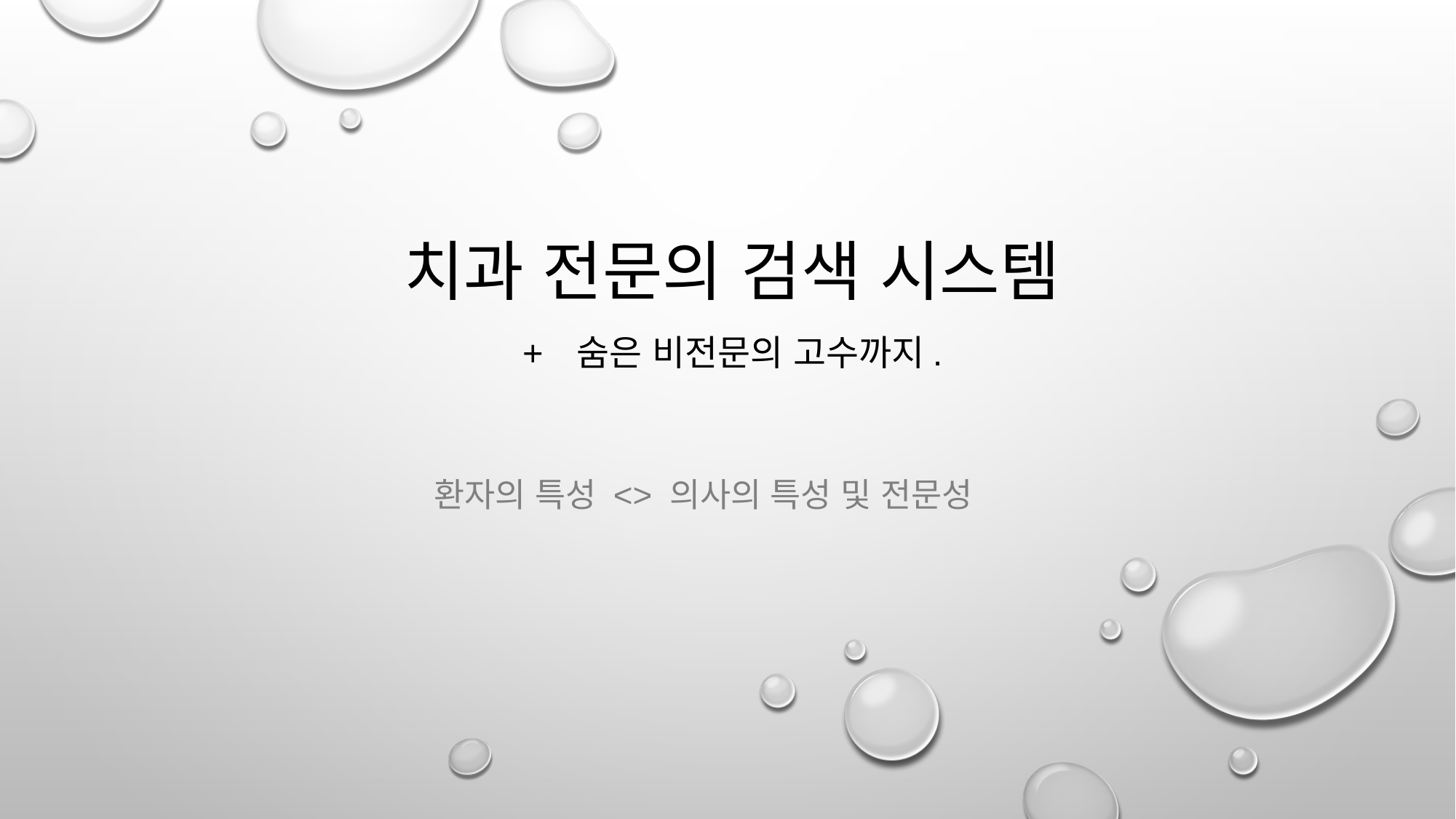

# 치과 전문의 검색 시스템 + 숨은 비전문의 고수까지.
환자의 특성 <> 의사의 특성 및 전문성